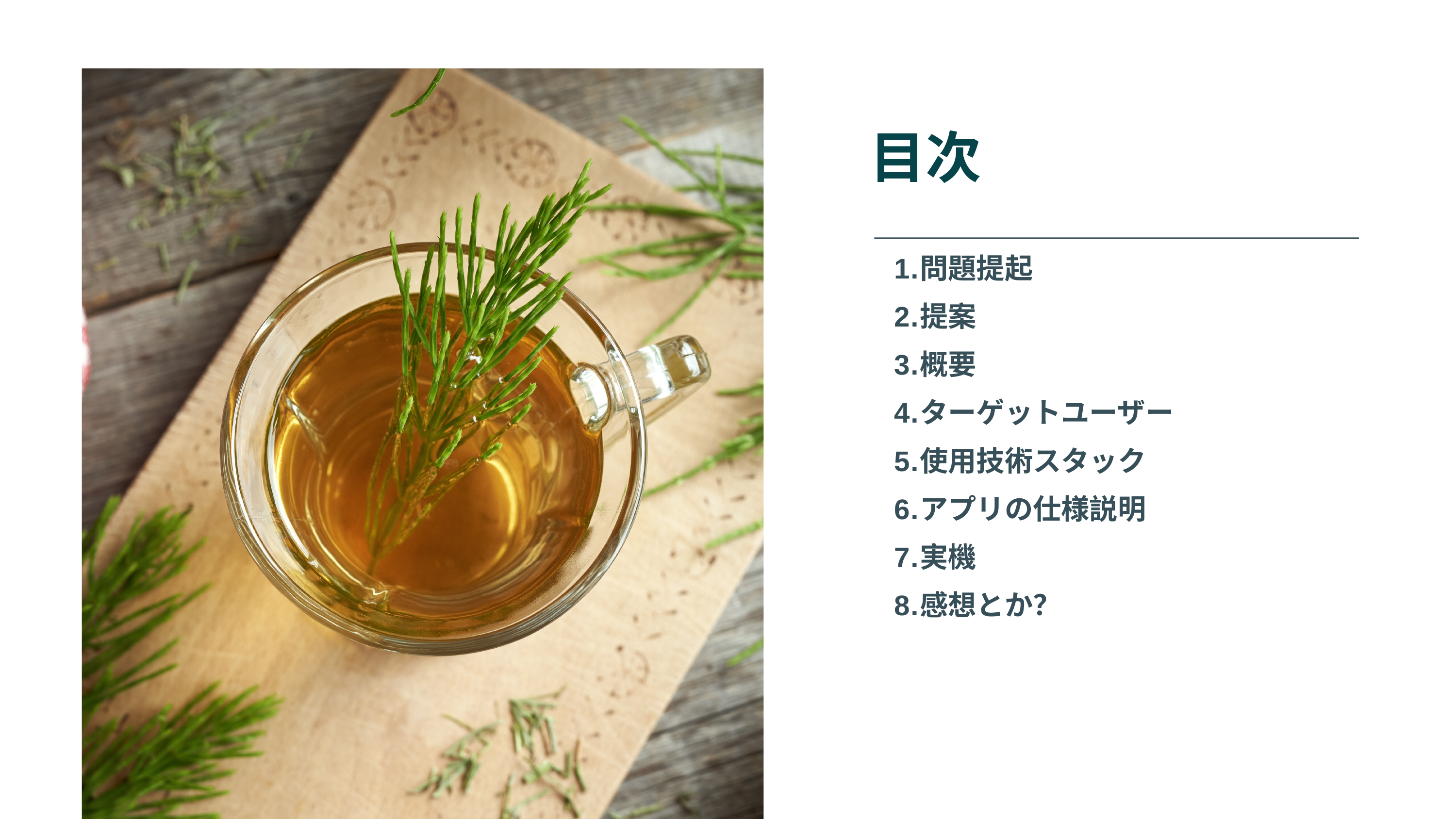

目次
問題提起
提案
概要
ターゲットユーザー
使用技術スタック
アプリの仕様説明
実機
感想とか？